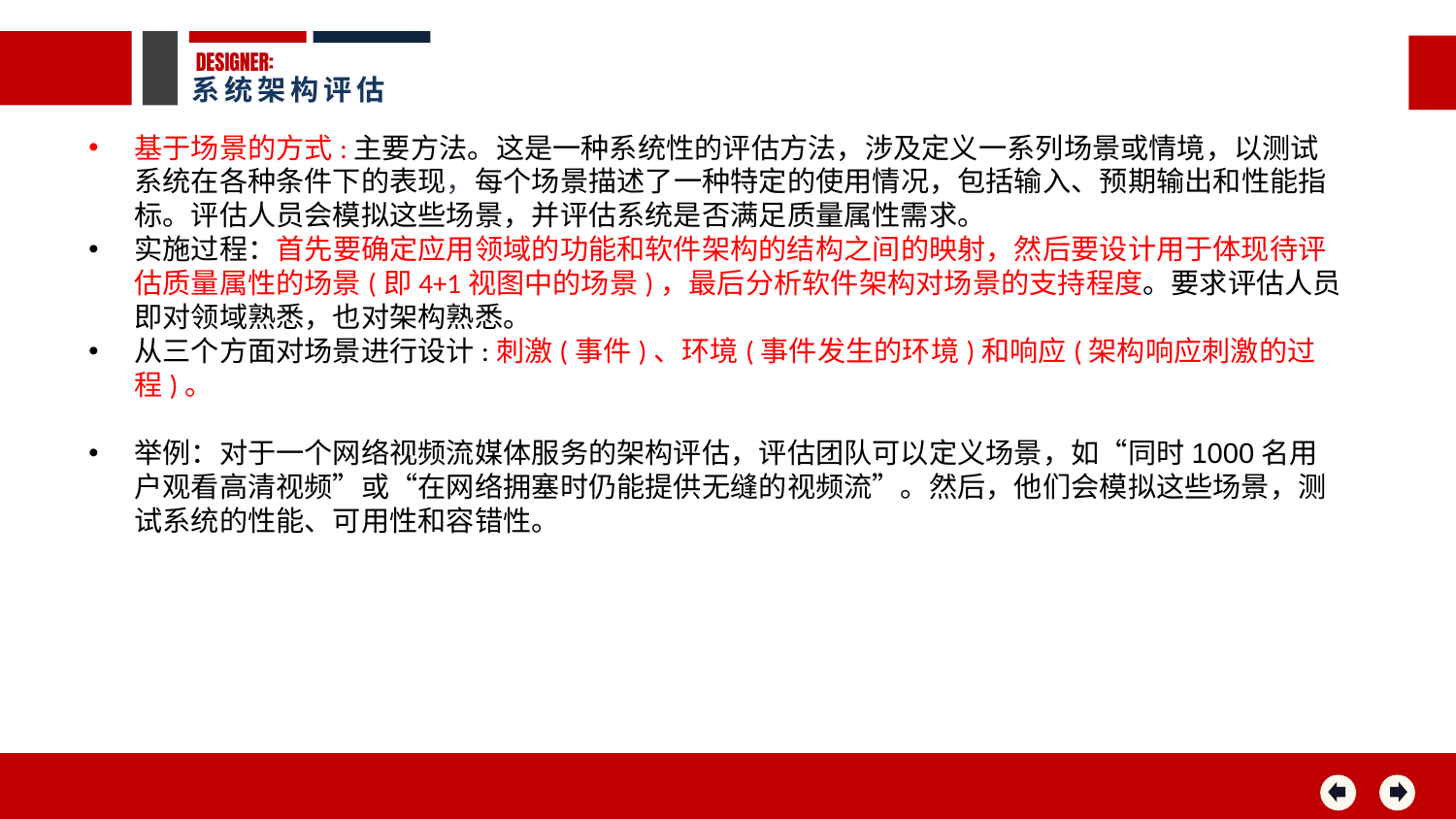

DESIGNER:
系统架构评估
基于场景的方式:主要方法。这是一种系统性的评估方法，涉及定义一系列场景或情境，以测试系统在各种条件下的表现，每个场景描述了一种特定的使用情况，包括输入、预期输出和性能指标。评估人员会模拟这些场景，并评估系统是否满足质量属性需求。
实施过程：首先要确定应用领域的功能和软件架构的结构之间的映射，然后要设计用于体现待评估质量属性的场景(即4+1视图中的场景)，最后分析软件架构对场景的支持程度。要求评估人员即对领域熟悉，也对架构熟悉。
从三个方面对场景进行设计:刺激(事件)、环境(事件发生的环境)和响应(架构响应刺激的过程)。

举例：对于一个网络视频流媒体服务的架构评估，评估团队可以定义场景，如“同时1000名用户观看高清视频”或“在网络拥塞时仍能提供无缝的视频流”。然后，他们会模拟这些场景，测试系统的性能、可用性和容错性。